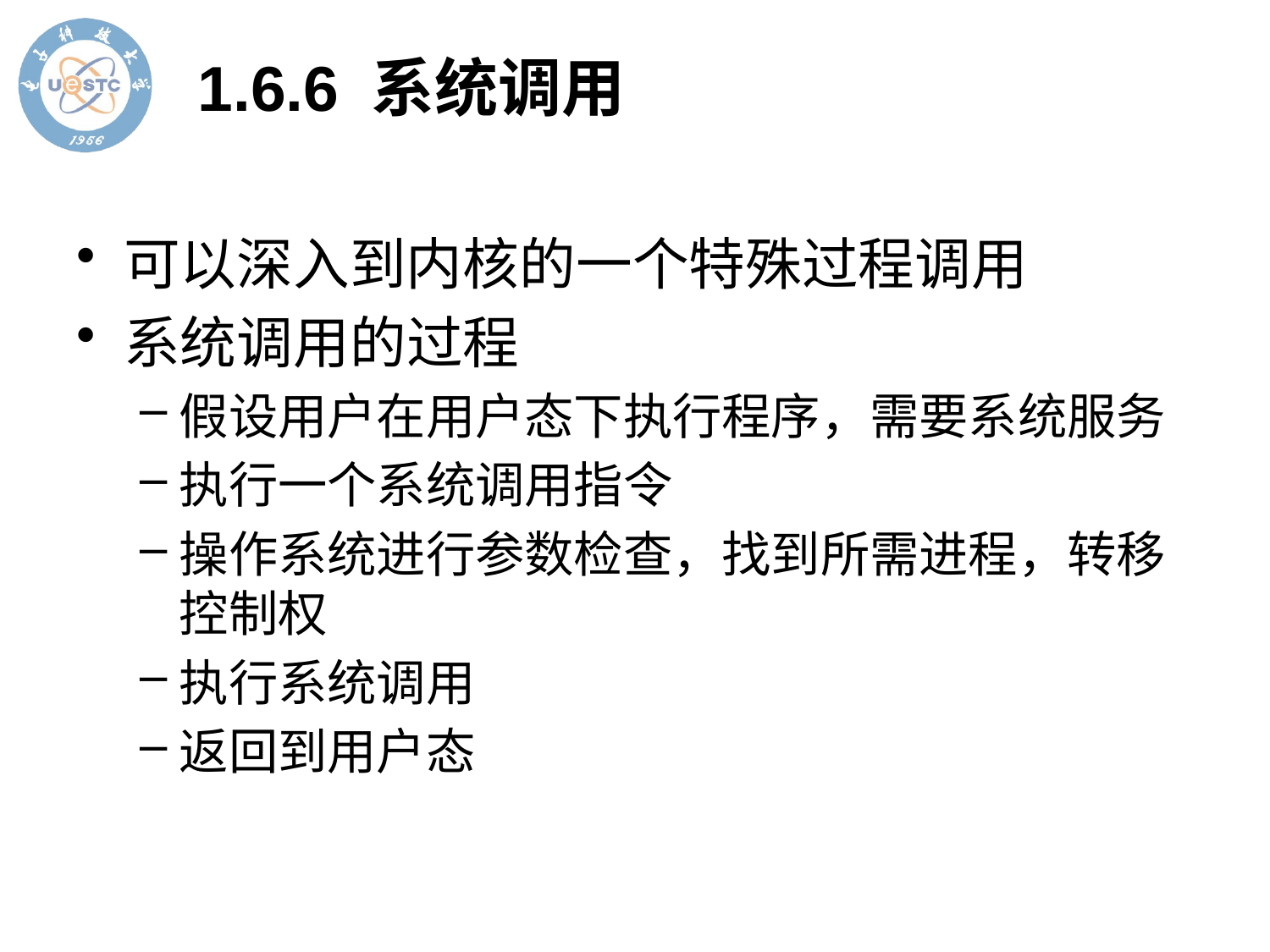

# 1.6.6 系统调用
可以深入到内核的一个特殊过程调用
系统调用的过程
假设用户在用户态下执行程序，需要系统服务
执行一个系统调用指令
操作系统进行参数检查，找到所需进程，转移控制权
执行系统调用
返回到用户态